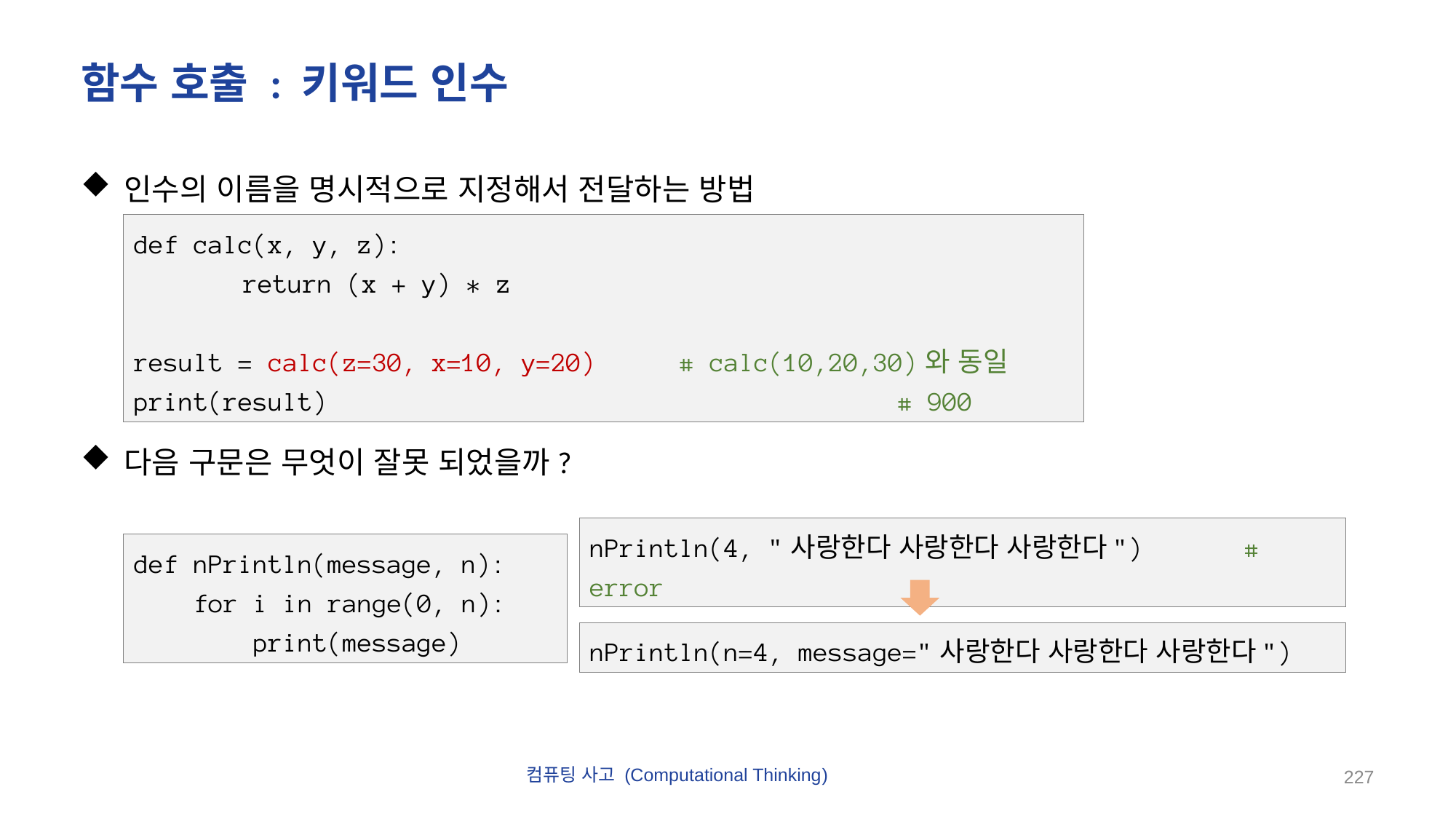

# 함수 호출 : 키워드 인수
인수의 이름을 명시적으로 지정해서 전달하는 방법

다음 구문은 무엇이 잘못 되었을까?
def calc(x, y, z):
	return (x + y) * z

result = calc(z=30, x=10, y=20)	# calc(10,20,30)와 동일
print(result) 						# 900
nPrintln(4, "사랑한다 사랑한다 사랑한다")	# error
def nPrintln(message, n):
    for i in range(0, n):
        print(message)

nPrintln(n=4, message="사랑한다 사랑한다 사랑한다")